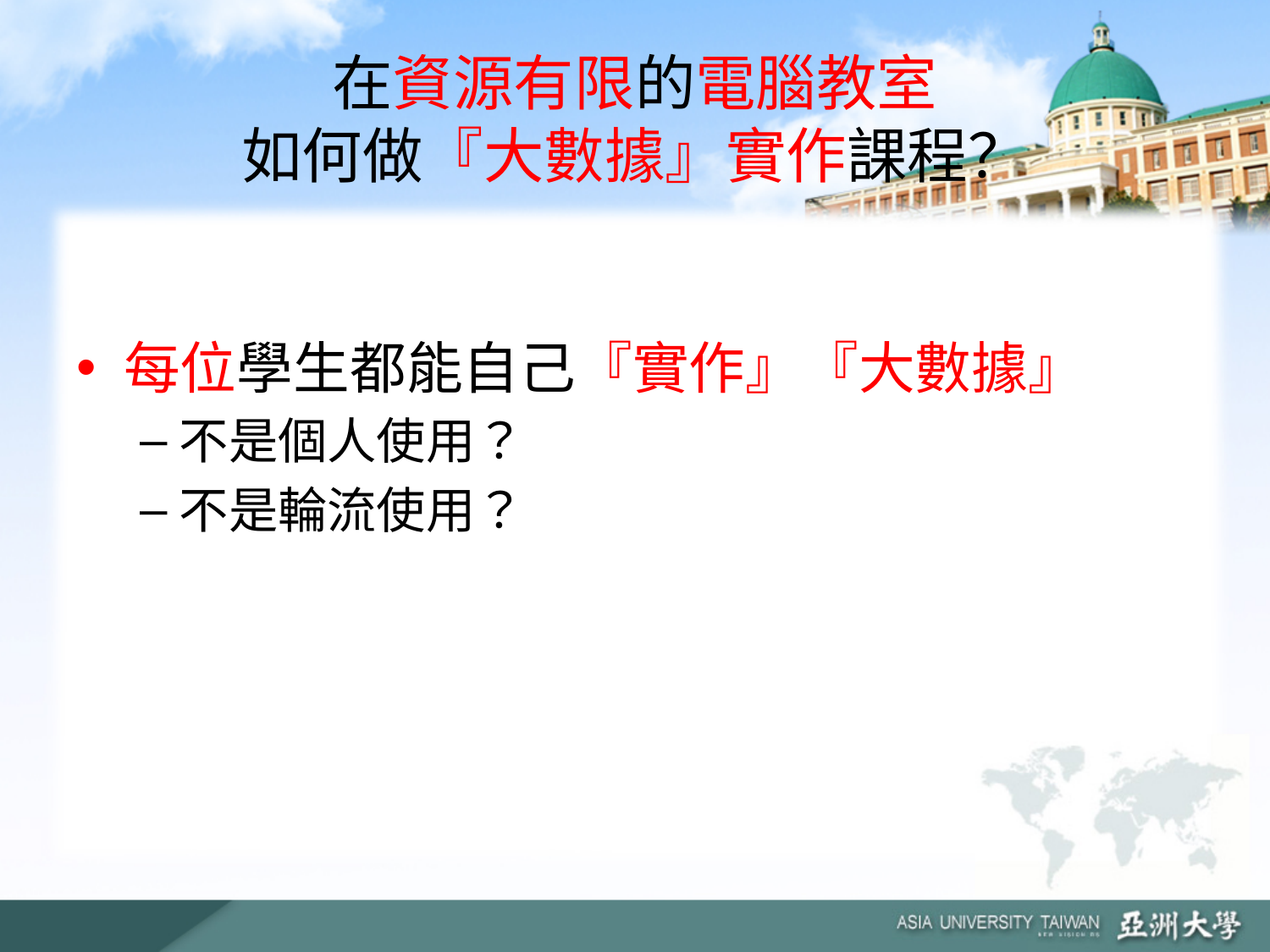

# 在資源有限的電腦教室 如何做『大數據』實作課程？
每位學生都能自己『實作』『大數據』
不是個人使用？
不是輪流使用？